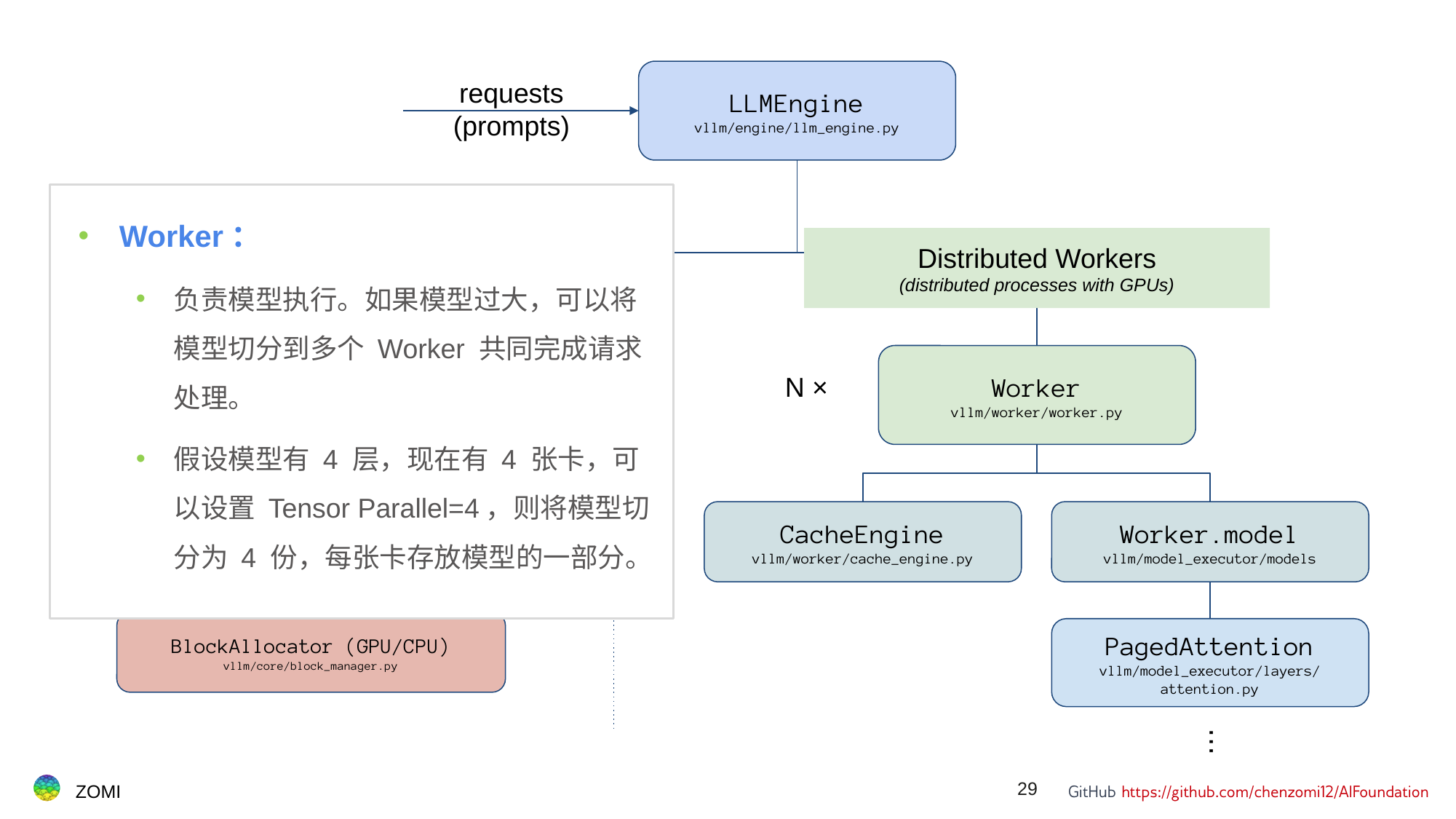

requests
(prompts)
LLMEngine
vllm/engine/llm_engine.py
Scheduler
vllm/core/scheduler.py
BlockSpaceManager
vllm/core/block_manager.py
BlockAllocator (GPU/CPU)
vllm/core/block_manager.py
Worker
vllm/worker/worker.py
N ×
CacheEngine
vllm/worker/cache_engine.py
Worker.model
vllm/model_executor/models
PagedAttention
vllm/model_executor/layers/
attention.py
…
Worker：
负责模型执行。如果模型过大，可以将模型切分到多个 Worker 共同完成请求处理。
假设模型有 4 层，现在有 4 张卡，可以设置 Tensor Parallel=4，则将模型切分为 4 份，每张卡存放模型的一部分。
Centralized Controller
(same process as LLMEngine, CPU only)
Distributed Workers
(distributed processes with GPUs)